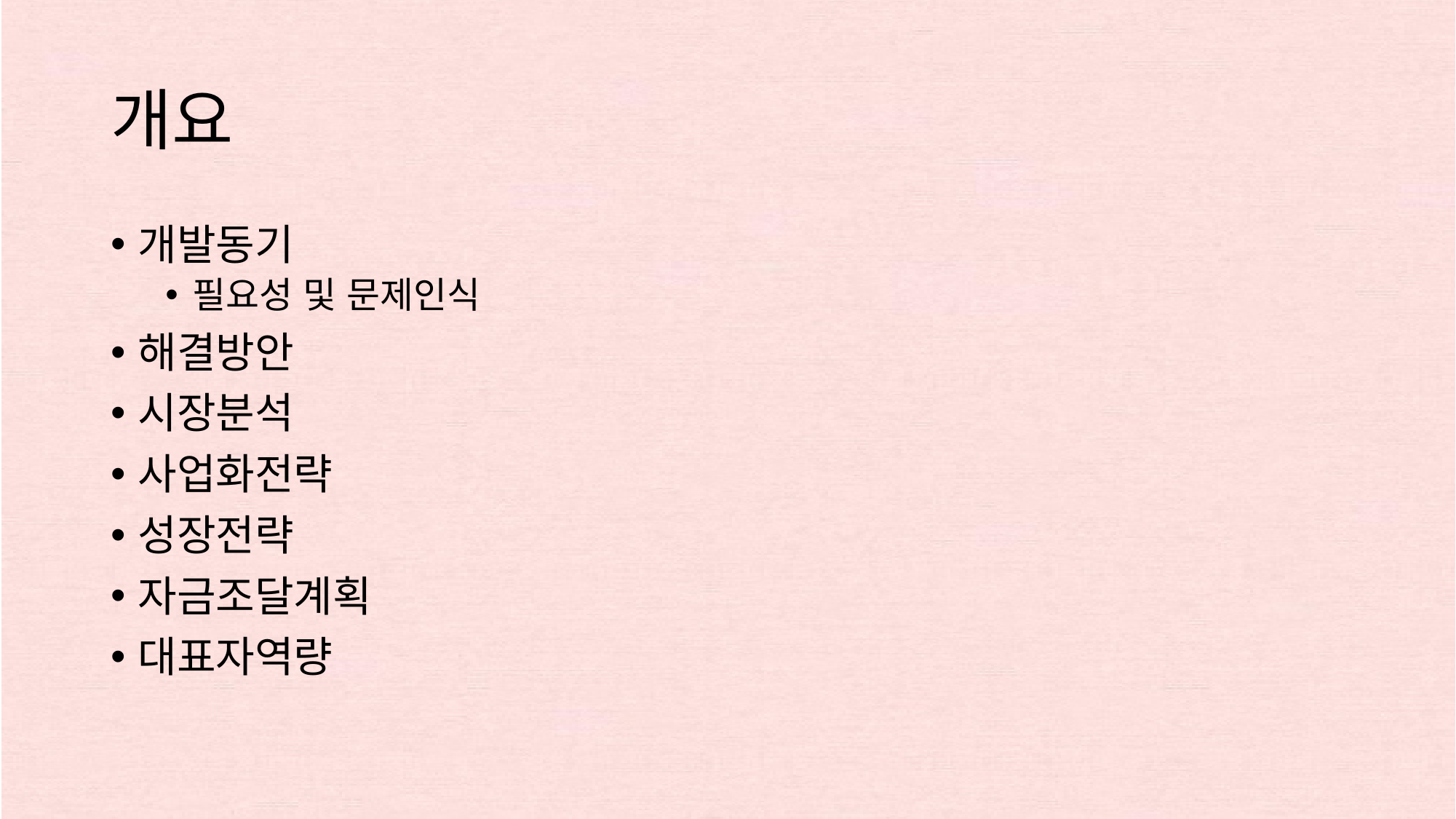

# 개요
개발동기
필요성 및 문제인식
해결방안
시장분석
사업화전략
성장전략
자금조달계획
대표자역량